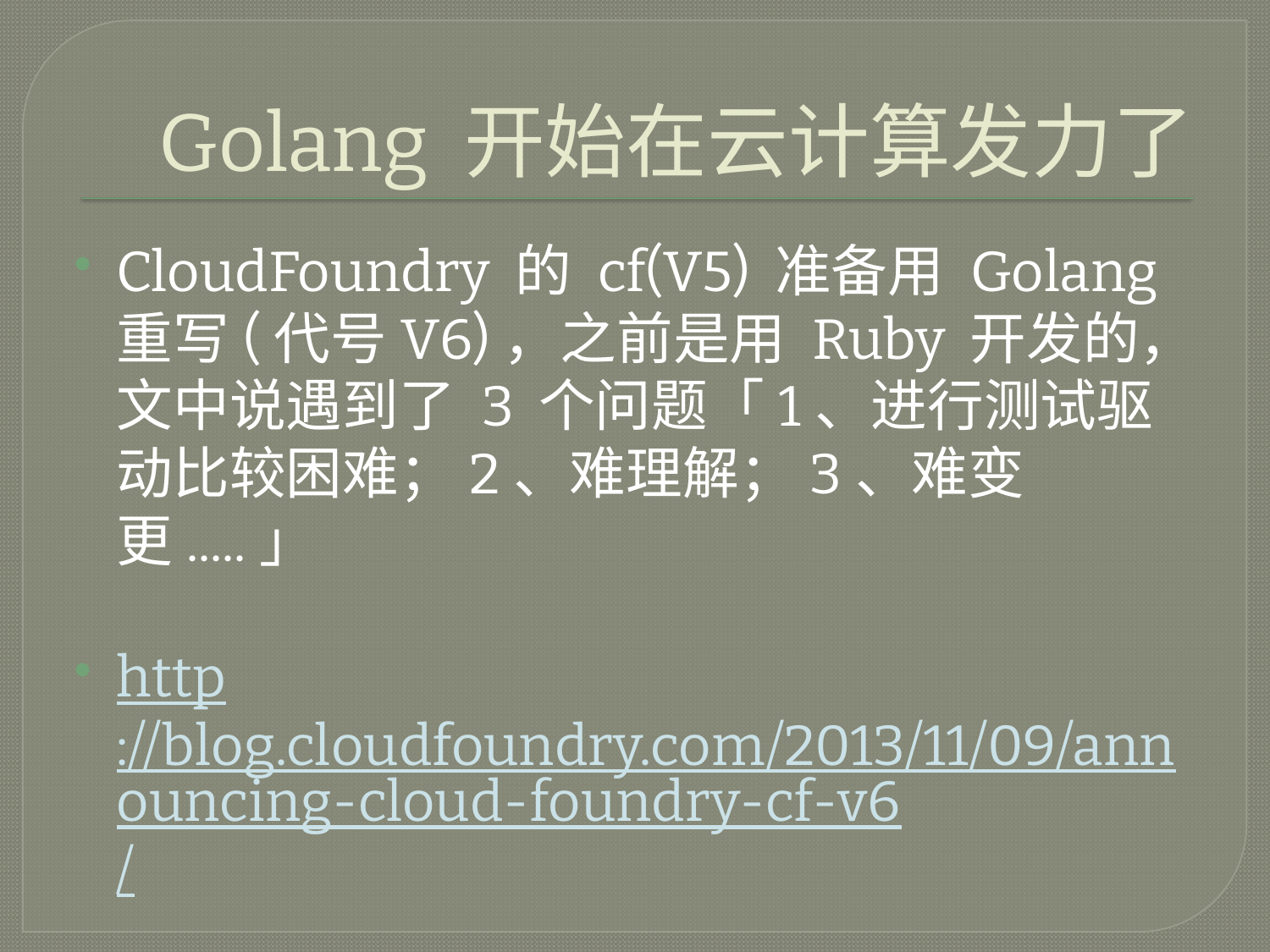

# Golang 开始在云计算发力了
CloudFoundry 的 cf(V5) 准备用 Golang 重写(代号V6)，之前是用 Ruby 开发的，文中说遇到了 3 个问题「1、进行测试驱动比较困难；2、难理解；3、难变更.....」

http://blog.cloudfoundry.com/2013/11/09/announcing-cloud-foundry-cf-v6/